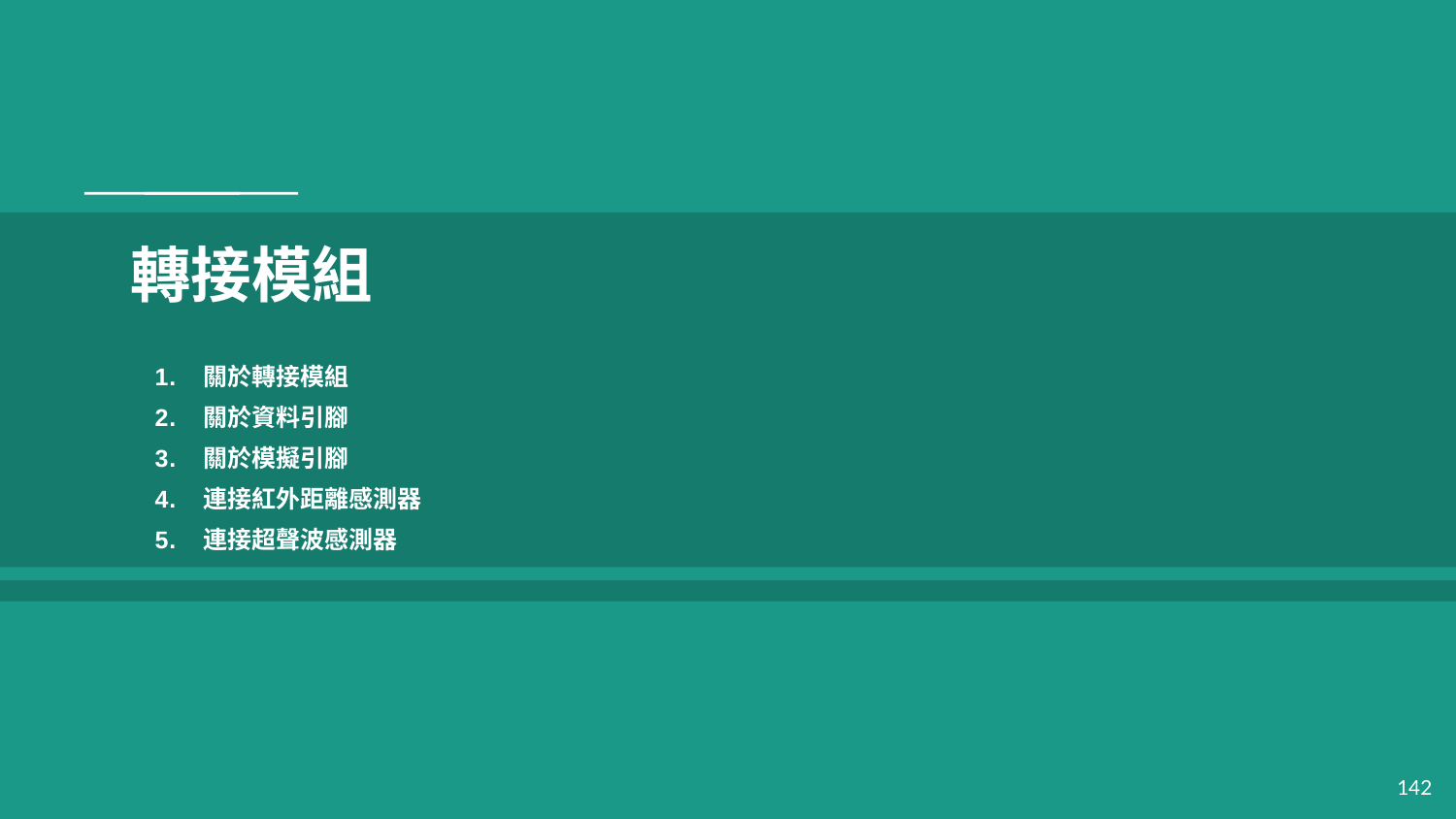

# 轉接模組
關於轉接模組
關於資料引腳
關於模擬引腳
連接紅外距離感測器
連接超聲波感測器
142